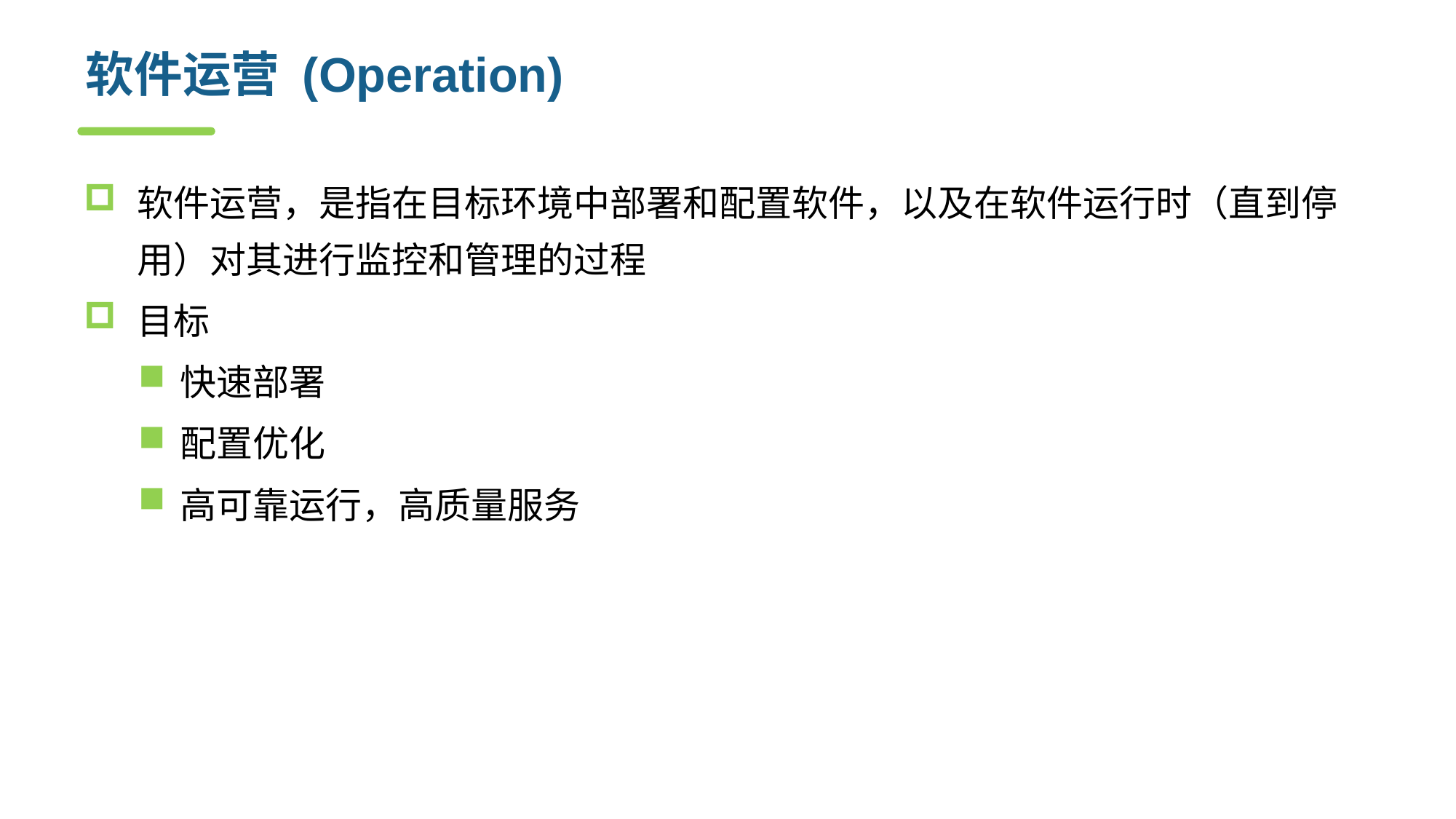

# 软件运营 (Operation)
软件运营，是指在目标环境中部署和配置软件，以及在软件运行时（直到停用）对其进行监控和管理的过程
目标
快速部署
配置优化
高可靠运行，高质量服务
41